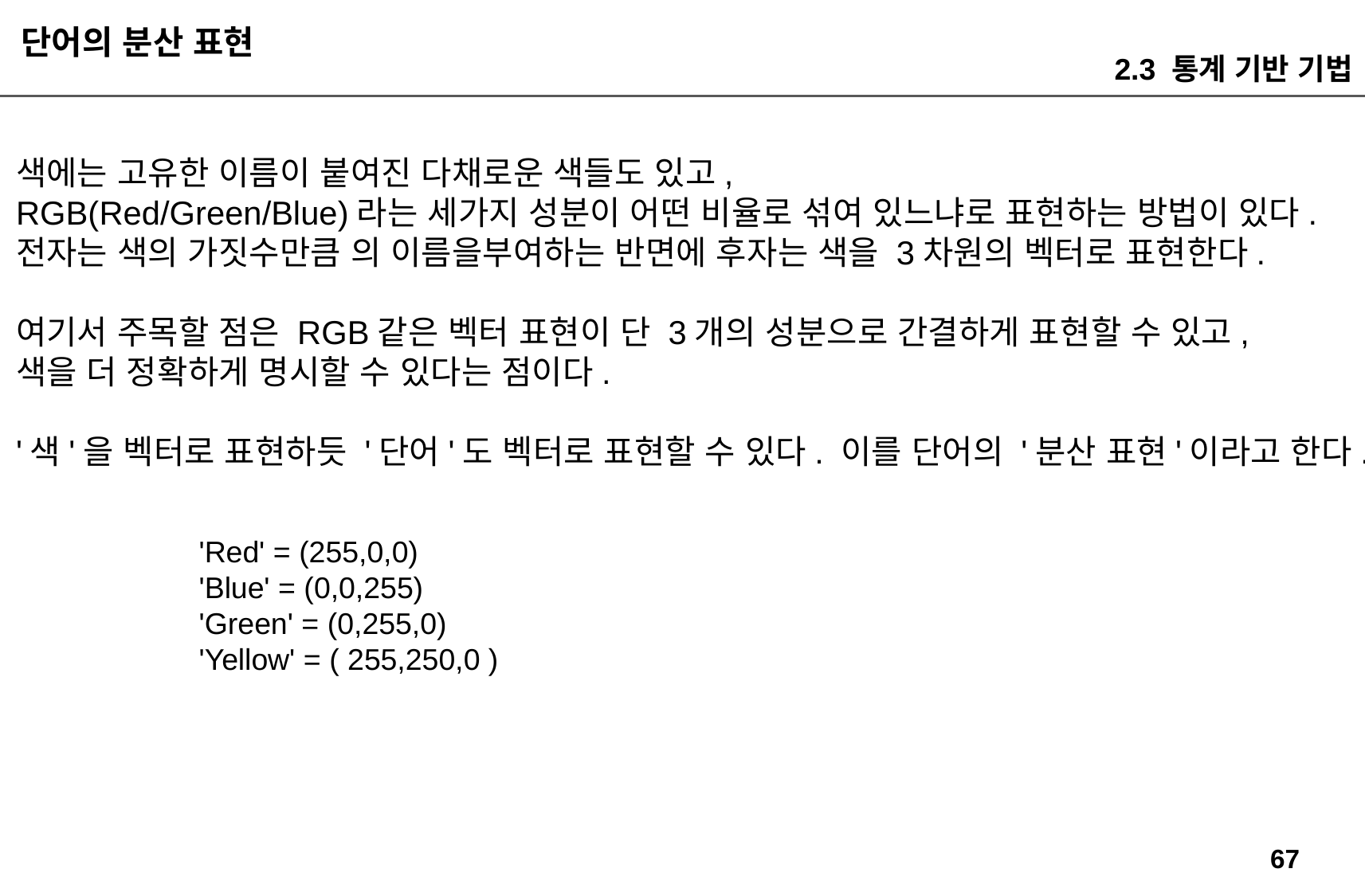

단어의 분산 표현
2.3 통계 기반 기법
색에는 고유한 이름이 붙여진 다채로운 색들도 있고,
RGB(Red/Green/Blue)라는 세가지 성분이 어떤 비율로 섞여 있느냐로 표현하는 방법이 있다.
전자는 색의 가짓수만큼 의 이름을부여하는 반면에 후자는 색을 3차원의 벡터로 표현한다.

여기서 주목할 점은 RGB같은 벡터 표현이 단 3개의 성분으로 간결하게 표현할 수 있고,
색을 더 정확하게 명시할 수 있다는 점이다.

'색'을 벡터로 표현하듯 '단어'도 벡터로 표현할 수 있다. 이를 단어의 '분산 표현'이라고 한다.
'Red' = (255,0,0)
'Blue' = (0,0,255)
'Green' = (0,255,0)
'Yellow' = ( 255,250,0 )